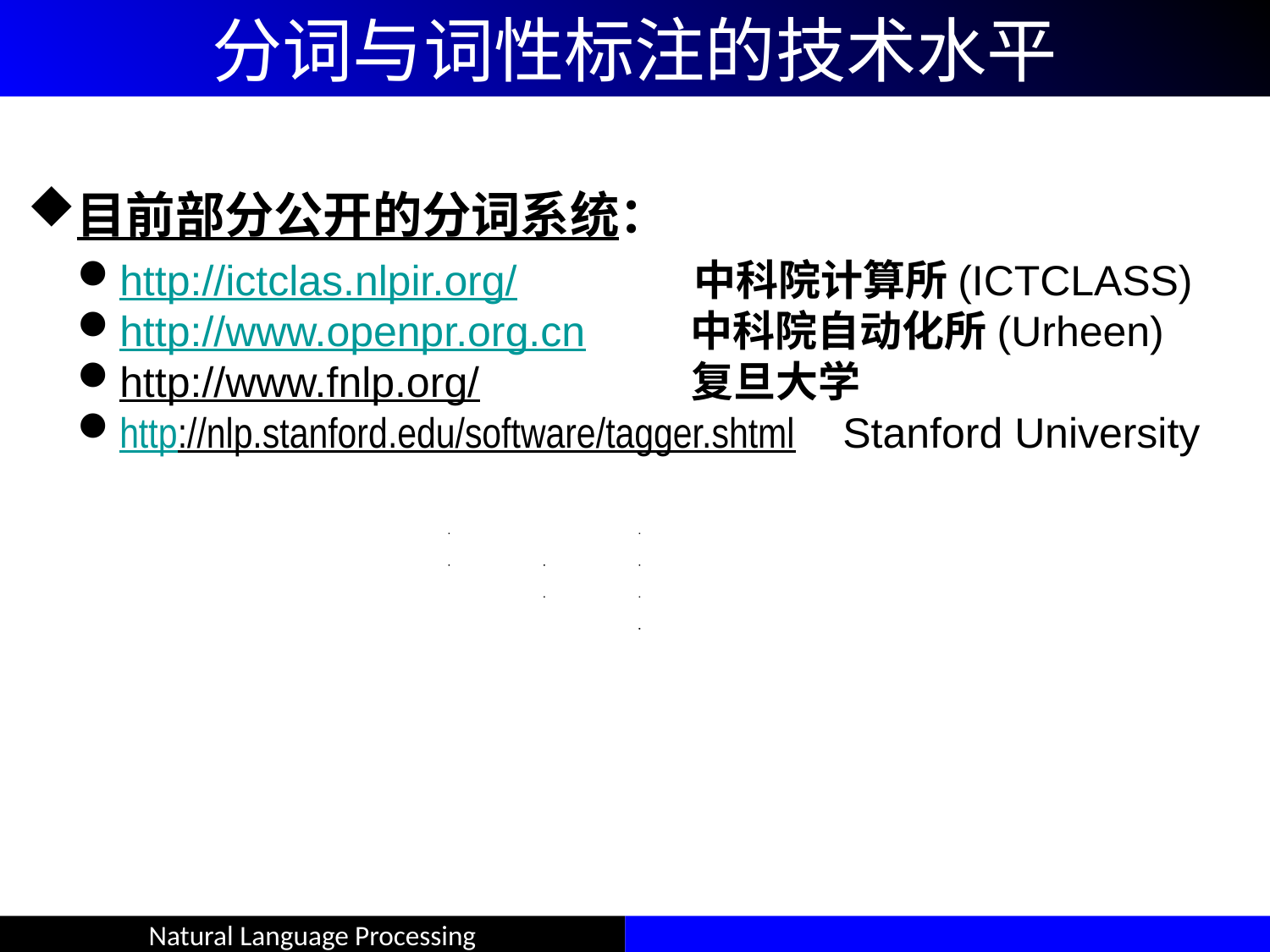

# 分词与词性标注的技术水平

目前部分公开的分词系统：
http://ictclas.nlpir.org/              中科院计算所(ICTCLASS)
http://www.openpr.org.cn        中科院自动化所(Urheen)
http://www.fnlp.org/                 复旦大学
http://nlp.stanford.edu/software/tagger.shtml    Stanford University